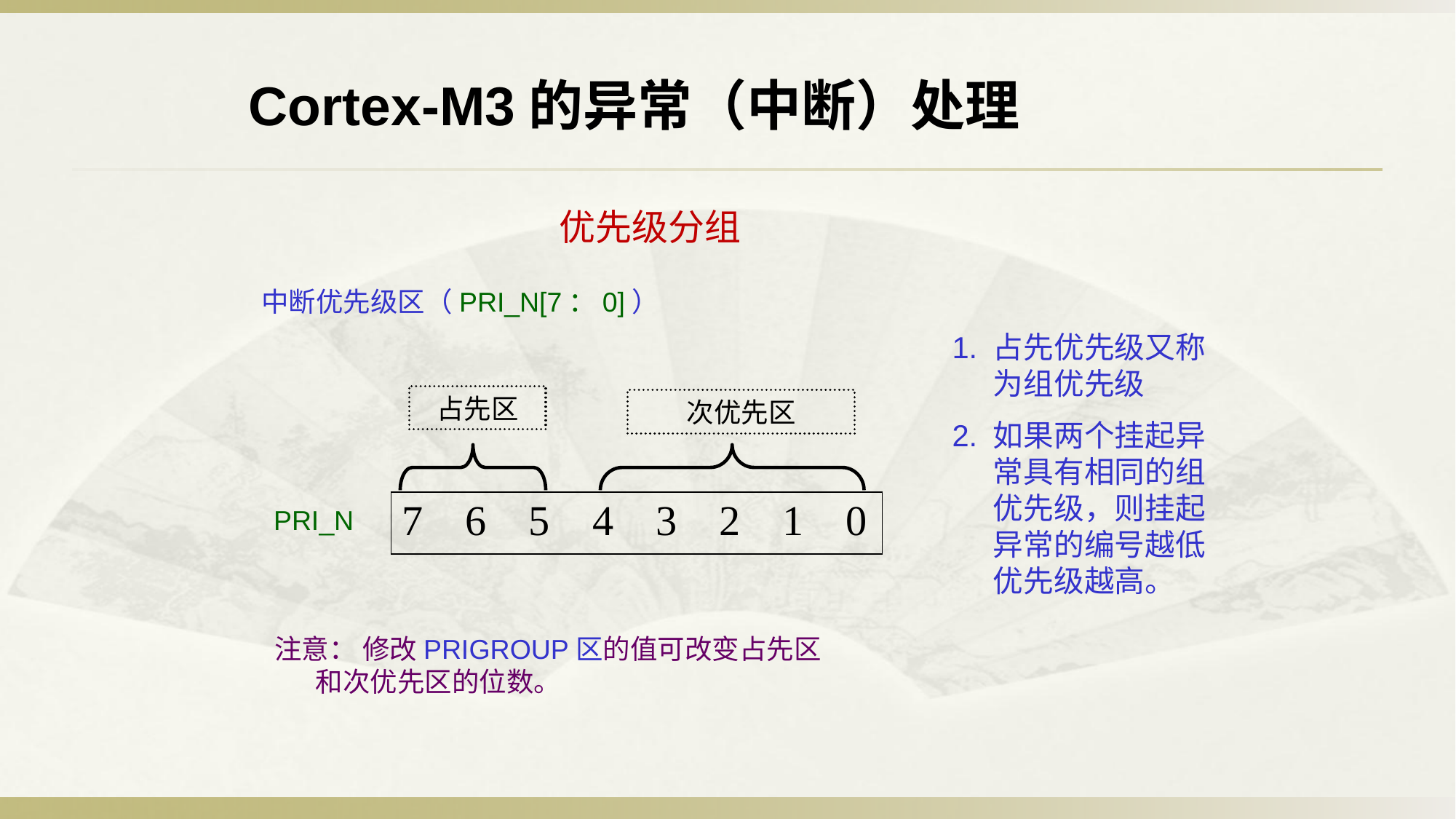

Cortex-M3的异常（中断）处理
优先级分组
中断优先级区（PRI_N[7：0]）
占先优先级又称为组优先级
如果两个挂起异常具有相同的组优先级，则挂起异常的编号越低优先级越高。

占先区
次优先区

| 7 6 5 4 3 2 1 0 |
| --- |
PRI_N
注意： 修改PRIGROUP区的值可改变占先区和次优先区的位数。